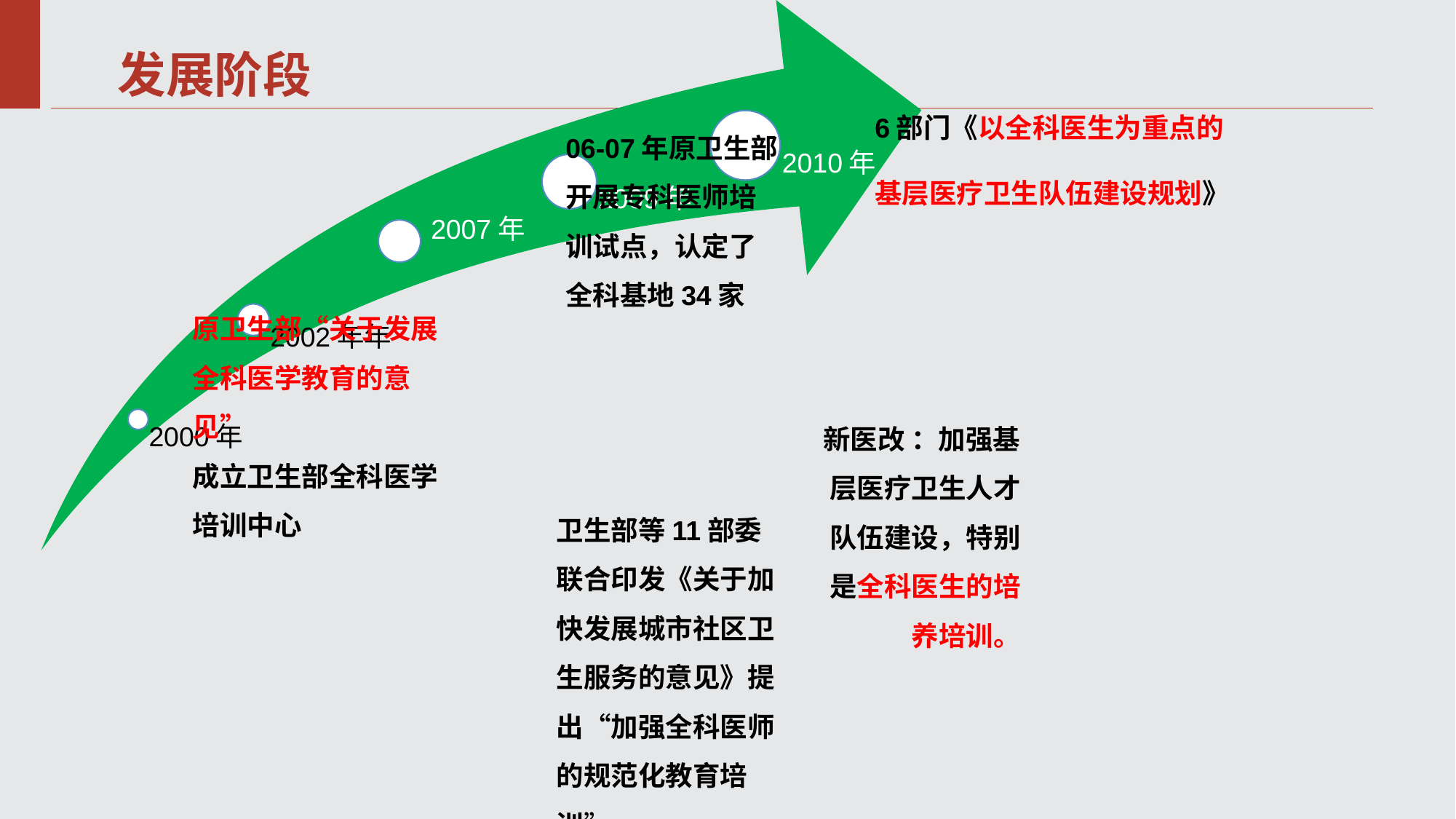

发展阶段
6部门《以全科医生为重点的
基层医疗卫生队伍建设规划》
06-07年原卫生部开展专科医师培训试点，认定了全科基地34家
2000年
2002年年
2007年
2009年
2010年
原卫生部“关于发展全科医学教育的意见”
成立卫生部全科医学培训中心
新医改 ：加强基层医疗卫生人才队伍建设，特别是全科医生的培养培训。
卫生部等11部委联合印发《关于加快发展城市社区卫生服务的意见》提出“加强全科医师的规范化教育培训”